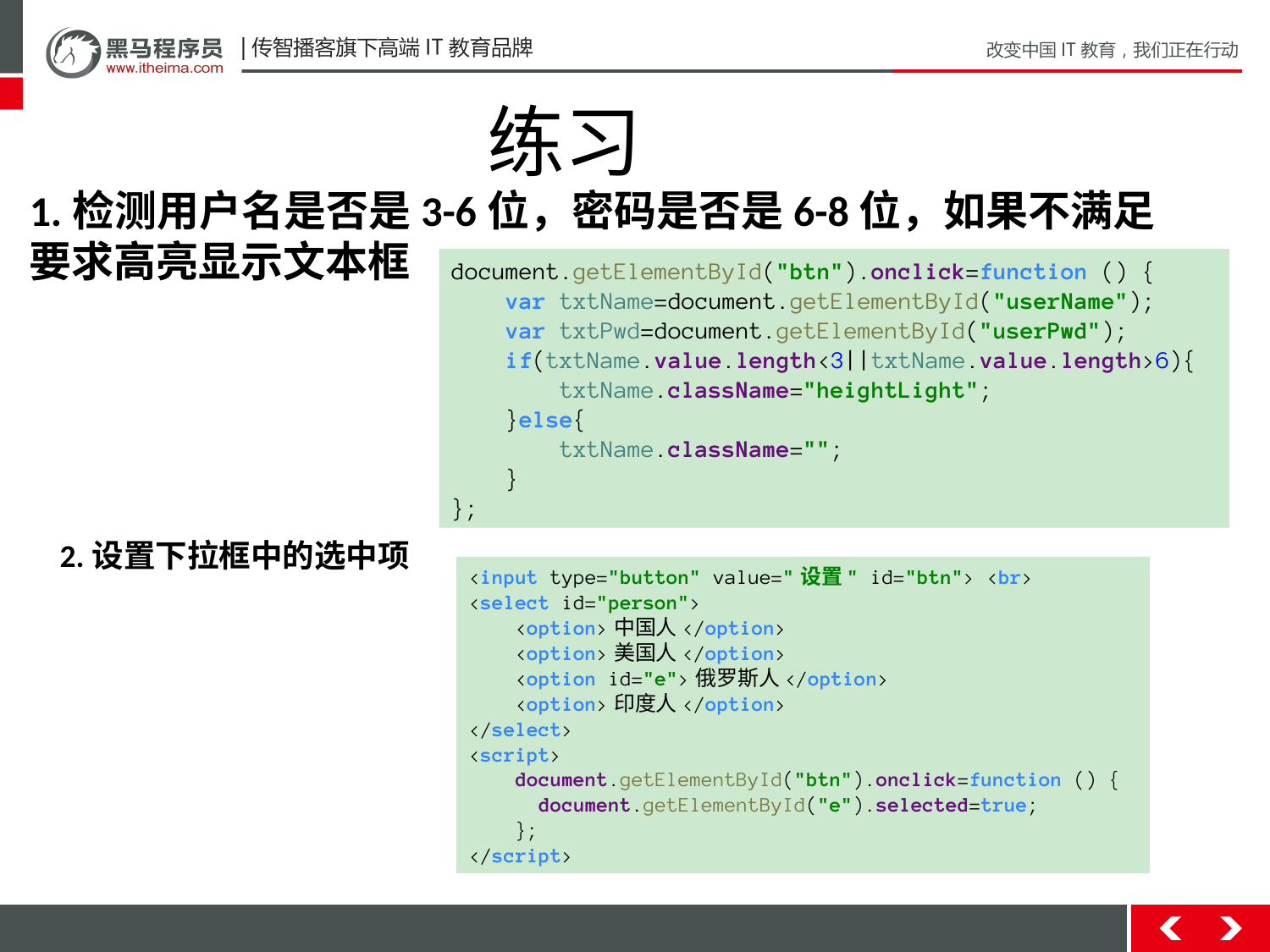

练习
1.检测用户名是否是3-6位，密码是否是6-8位，如果不满足要求高亮显示文本框
document.getElementById("btn").onclick=function () {
    var txtName=document.getElementById("userName");
    var txtPwd=document.getElementById("userPwd");
    if(txtName.value.length<3||txtName.value.length>6){
        txtName.className="heightLight";
    }else{
        txtName.className="";
    }
};
2.设置下拉框中的选中项
<input type="button" value="设置" id="btn"> <br>
<select id="person">
    <option>中国人</option>
    <option>美国人</option>
    <option id="e">俄罗斯人</option>
    <option>印度人</option>
</select>
<script>
    document.getElementById("btn").onclick=function () {
      document.getElementById("e").selected=true;
    };
</script>